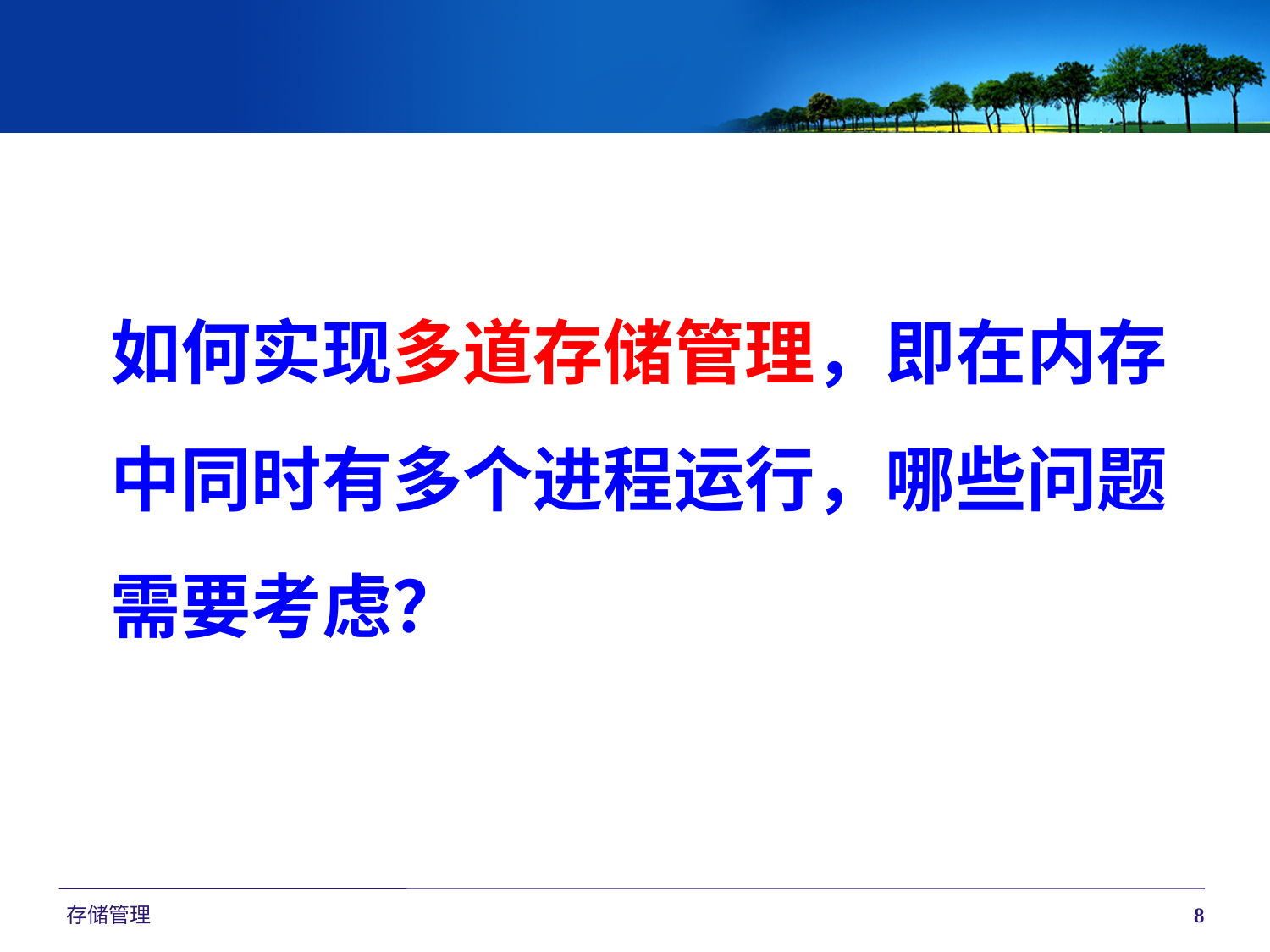

如何实现多道存储管理，即在内存中同时有多个进程运行，哪些问题需要考虑？
存储管理
8